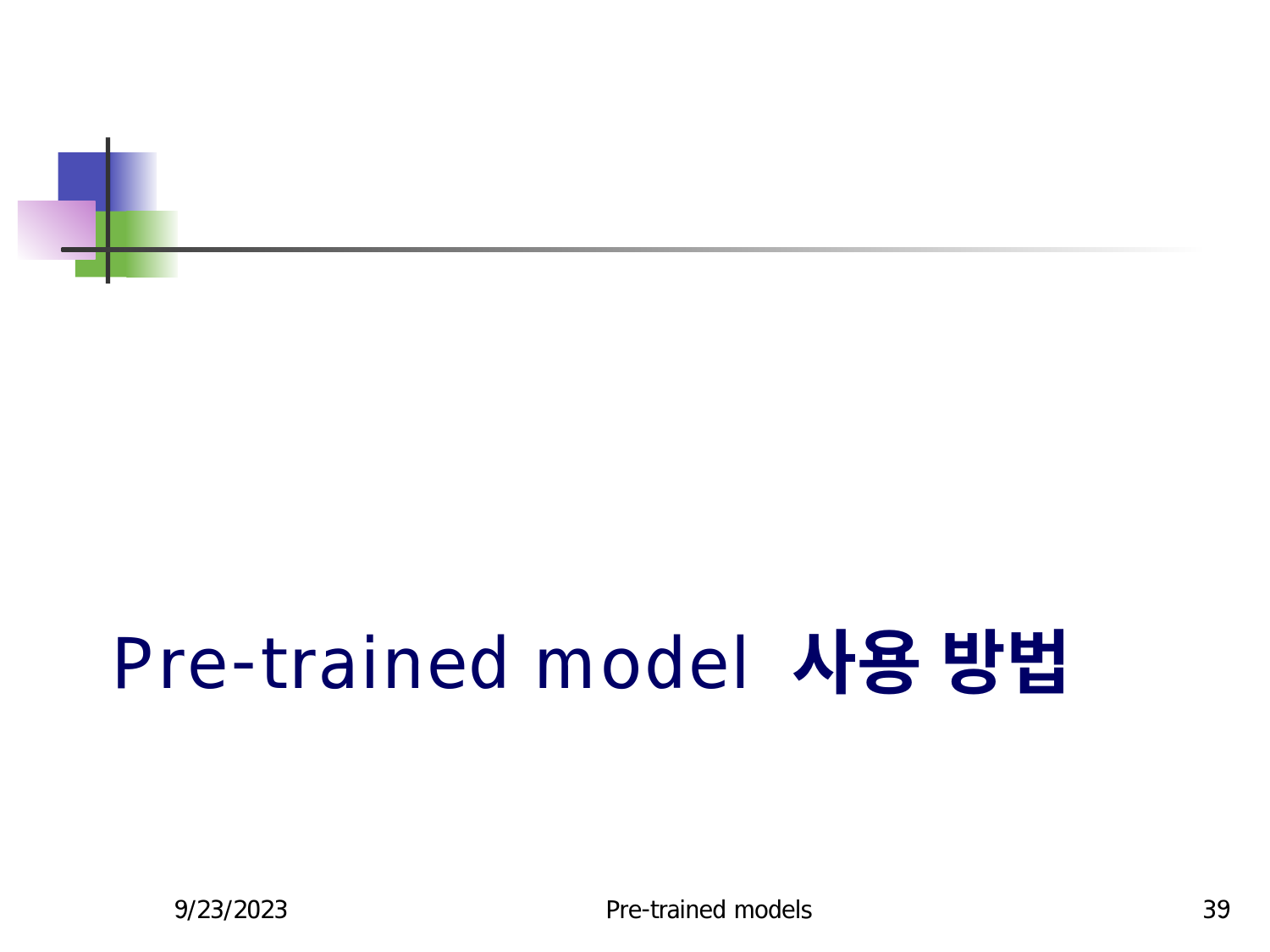

# Pre-trained model 사용 방법
9/23/2023
Pre-trained models
39